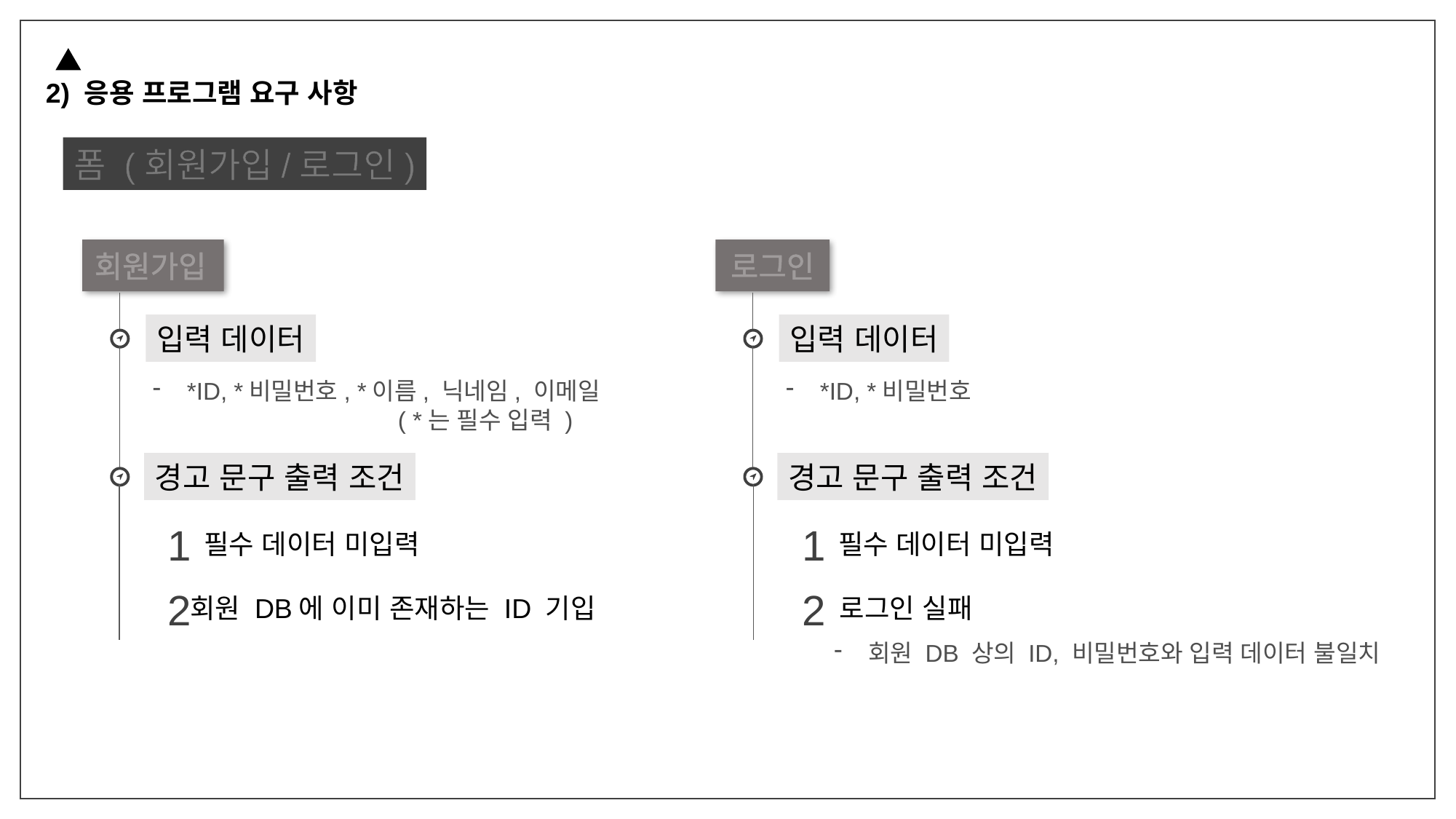

2) 응용 프로그램 요구 사항
폼 (회원가입/로그인)

회원가입
로그인
입력 데이터

입력 데이터

*ID, *비밀번호, *이름, 닉네임, 이메일
		    ( *는 필수 입력 )
*ID, *비밀번호
경고 문구 출력 조건

경고 문구 출력 조건

1
1
필수 데이터 미입력
필수 데이터 미입력
2
2
회원 DB에 이미 존재하는 ID 기입
로그인 실패
회원 DB 상의 ID, 비밀번호와 입력 데이터 불일치